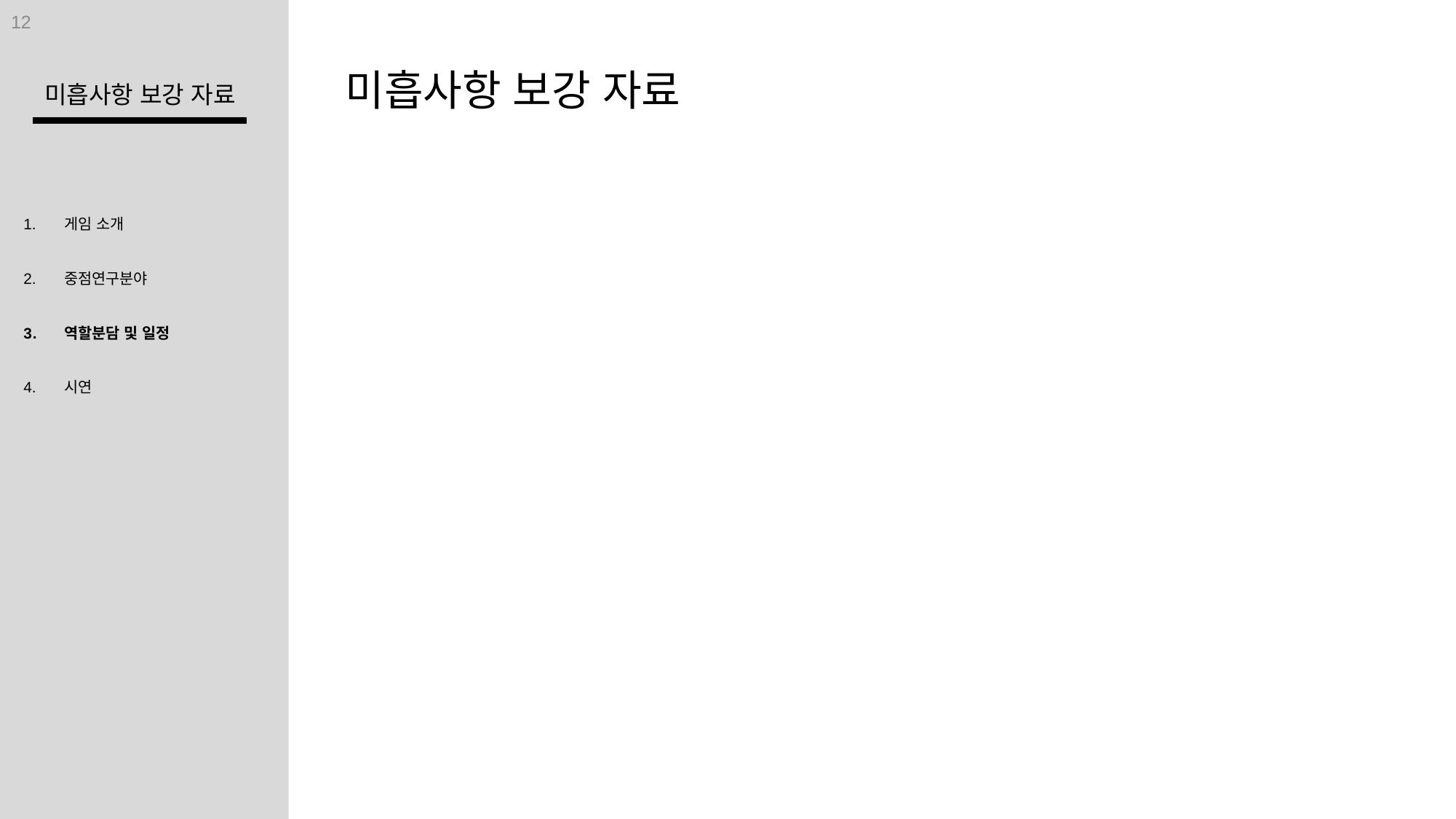

12

미흡사항 보강 자료
미흡사항 보강 자료
게임 소개
중점연구분야
역할분담 및 일정
시연